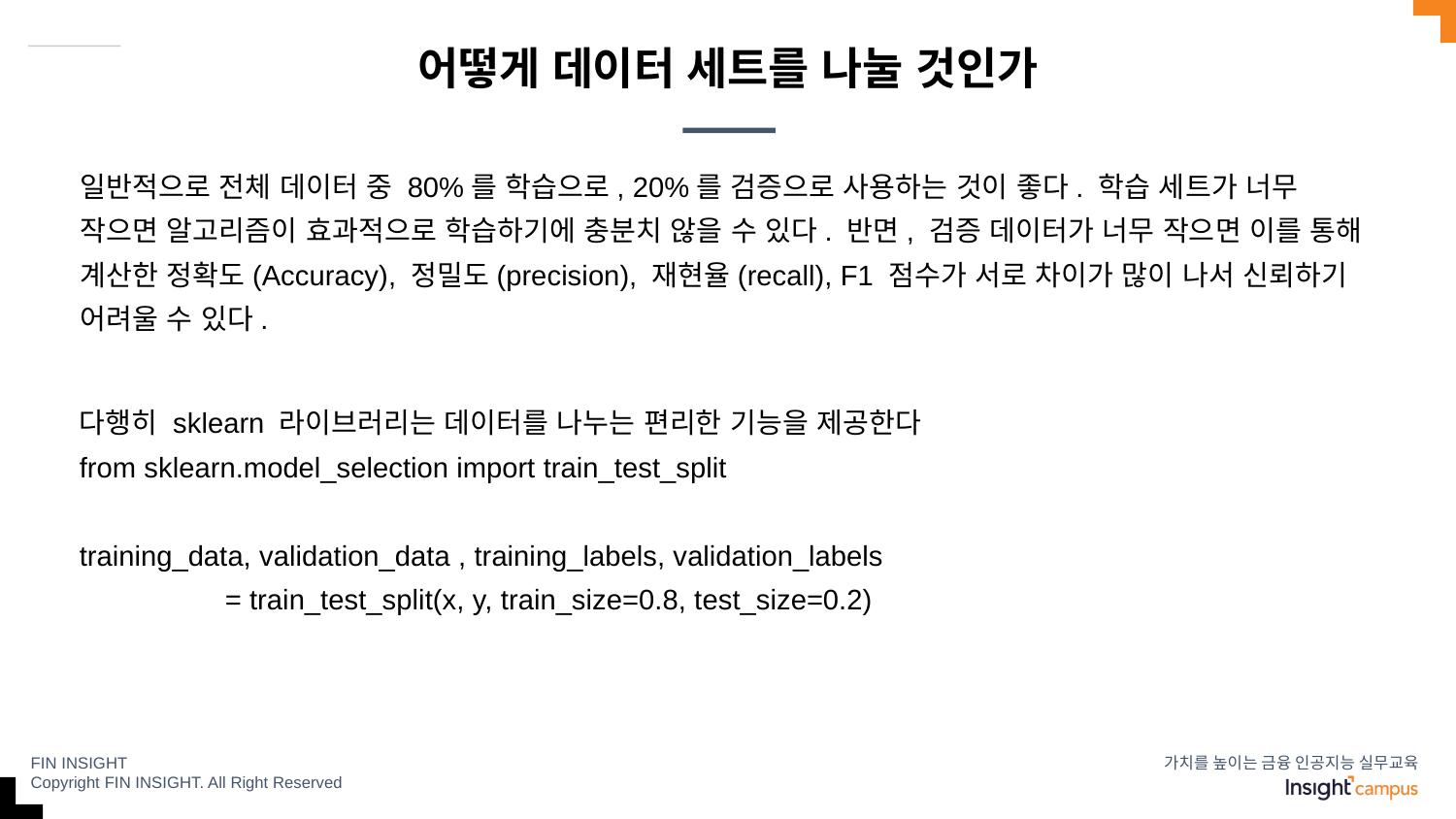

# 어떻게 데이터 세트를 나눌 것인가
일반적으로 전체 데이터 중 80%를 학습으로, 20%를 검증으로 사용하는 것이 좋다. 학습 세트가 너무 작으면 알고리즘이 효과적으로 학습하기에 충분치 않을 수 있다. 반면, 검증 데이터가 너무 작으면 이를 통해 계산한 정확도(Accuracy), 정밀도(precision), 재현율(recall), F1 점수가 서로 차이가 많이 나서 신뢰하기 어려울 수 있다.
다행히 sklearn 라이브러리는 데이터를 나누는 편리한 기능을 제공한다
from sklearn.model_selection import train_test_split

training_data, validation_data , training_labels, validation_labels
	= train_test_split(x, y, train_size=0.8, test_size=0.2)